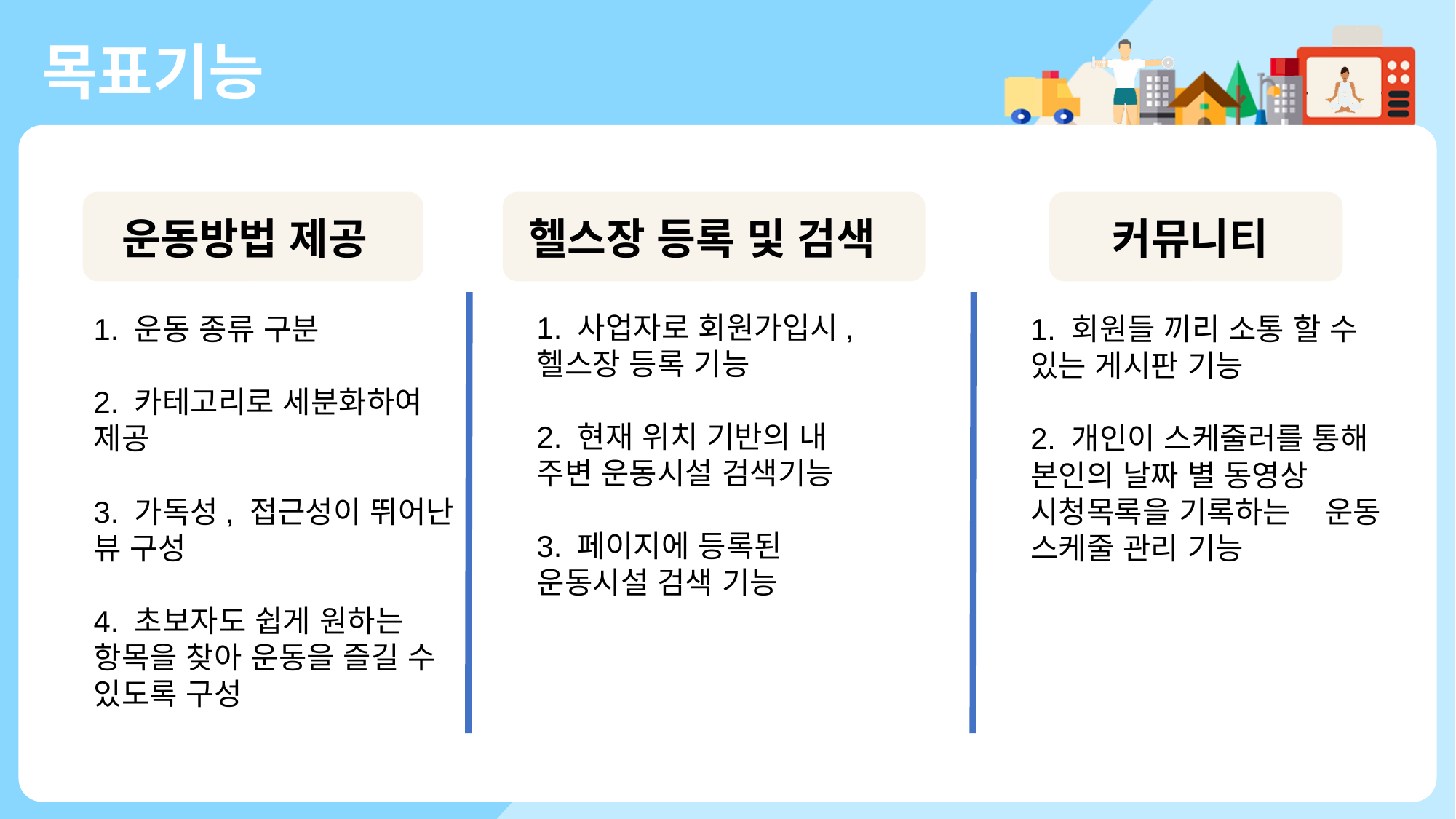

목표기능

운동방법 제공
헬스장 등록 및 검색
커뮤니티
1. 사업자로 회원가입시, 헬스장 등록 기능

2. 현재 위치 기반의 내 주변 운동시설 검색기능

3. 페이지에 등록된 운동시설 검색 기능

1. 운동 종류 구분

2. 카테고리로 세분화하여 제공

3. 가독성, 접근성이 뛰어난 뷰 구성

4. 초보자도 쉽게 원하는
항목을 찾아 운동을 즐길 수 있도록 구성
1. 회원들 끼리 소통 할 수 있는 게시판 기능

2. 개인이 스케줄러를 통해 본인의 날짜 별 동영상 시청목록을 기록하는    운동 스케줄 관리 기능